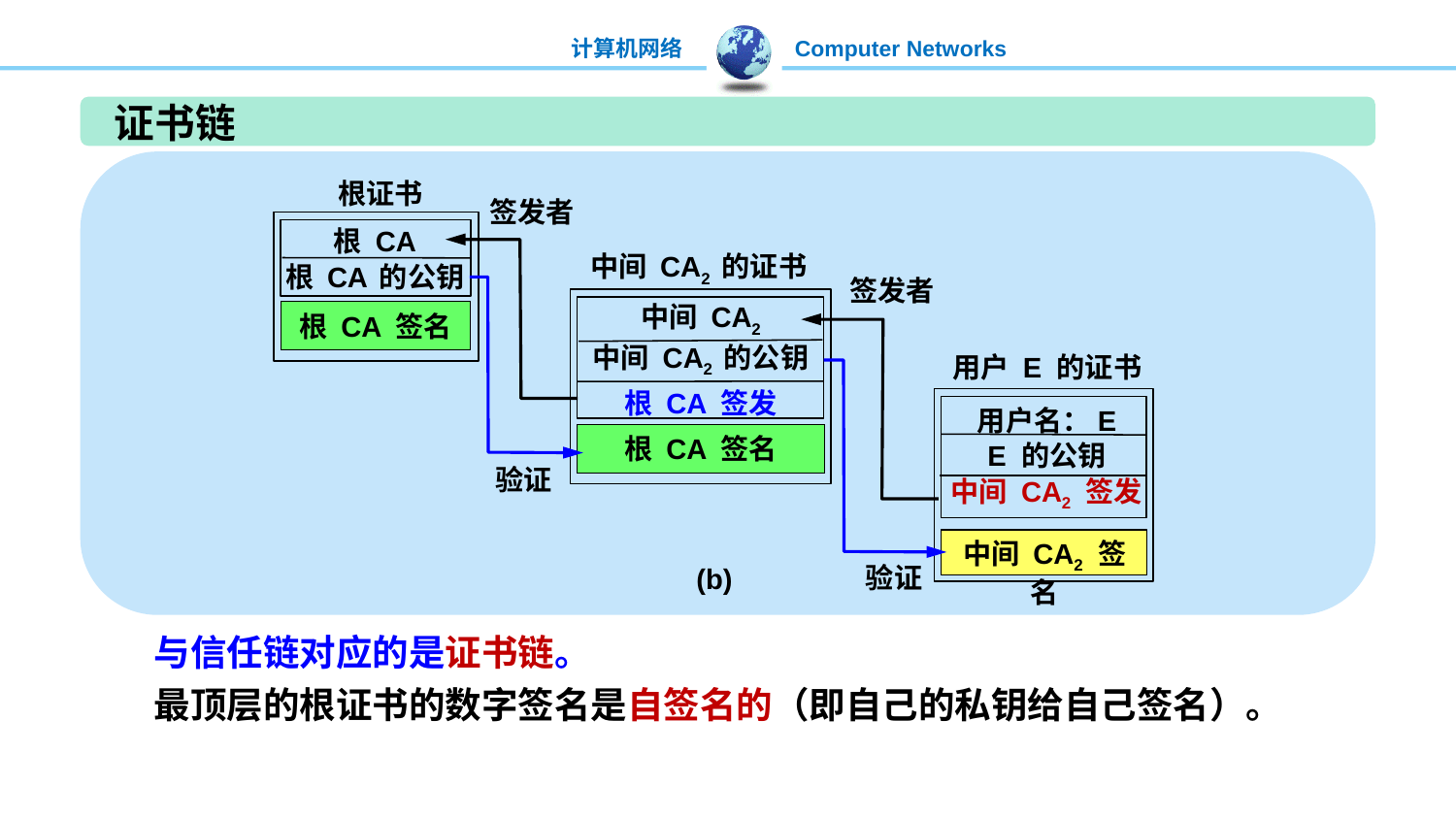

证书链

根证书
签发者

根 CA
根 CA 的公钥

中间 CA2 的证书

签发者

中间 CA2
中间 CA2 的公钥
根 CA 签发

根 CA 签名

用户 E 的证书

用户名：E
E 的公钥
中间 CA2 签发

根 CA 签名
验证
中间 CA2 签名

验证
(b)
与信任链对应的是证书链。
最顶层的根证书的数字签名是自签名的（即自己的私钥给自己签名）。